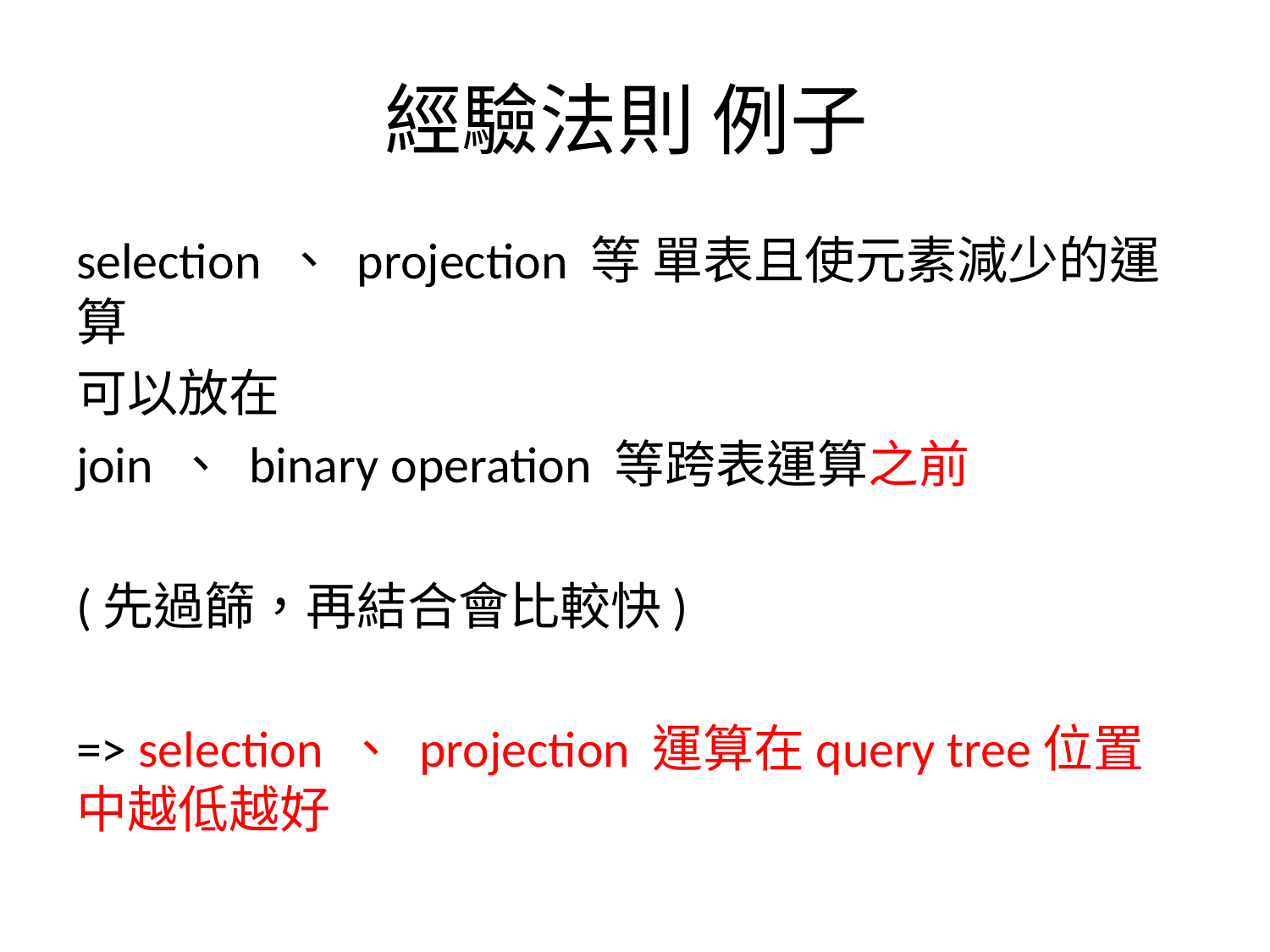

# 經驗法則 例子
selection 、 projection 等 單表且使元素減少的運算
可以放在
join 、 binary operation 等跨表運算之前

(先過篩，再結合會比較快)

=> selection 、 projection 運算在query tree位置中越低越好